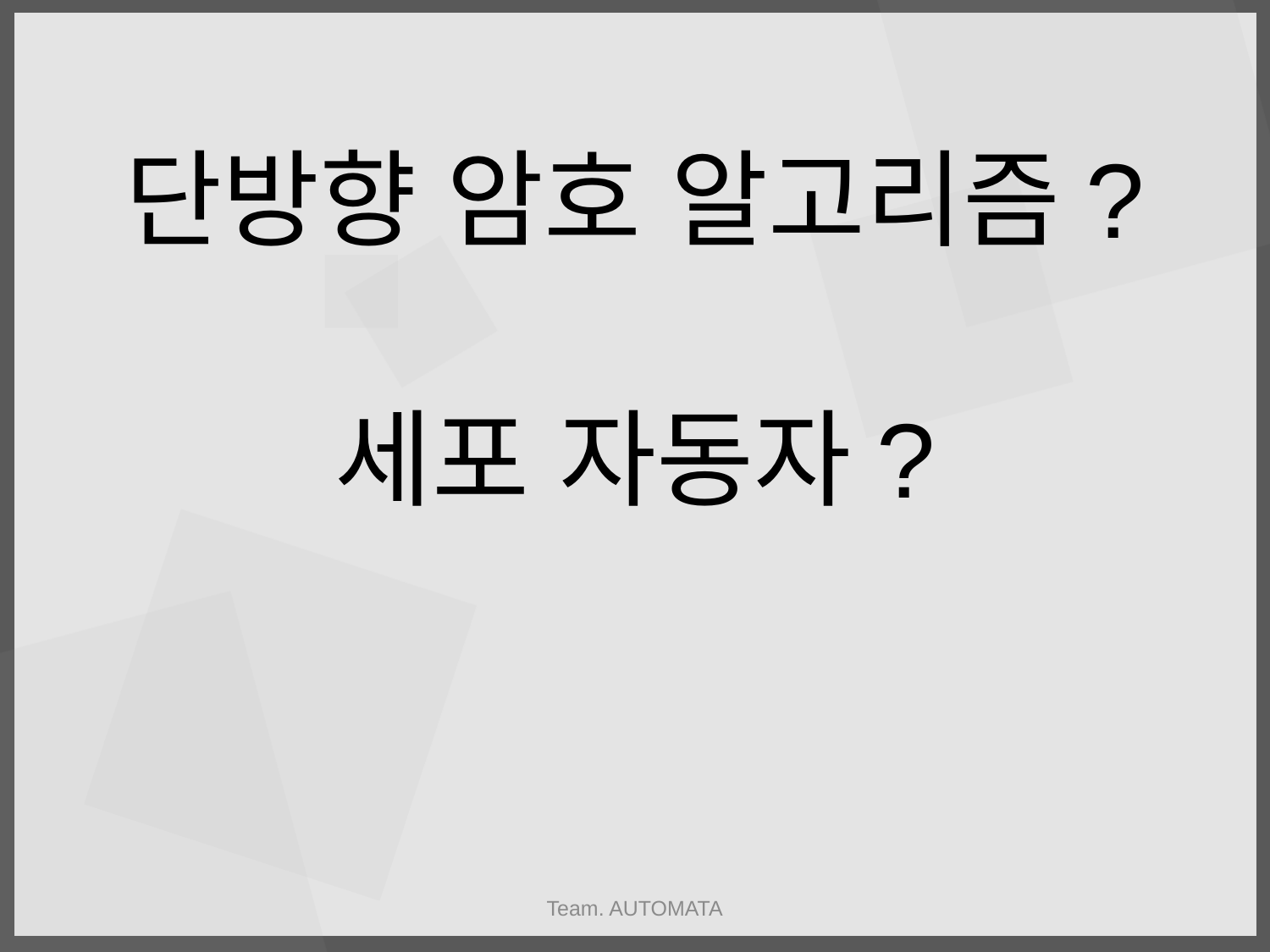

단방향 암호 알고리즘?
세포 자동자?
Team. AUTOMATA